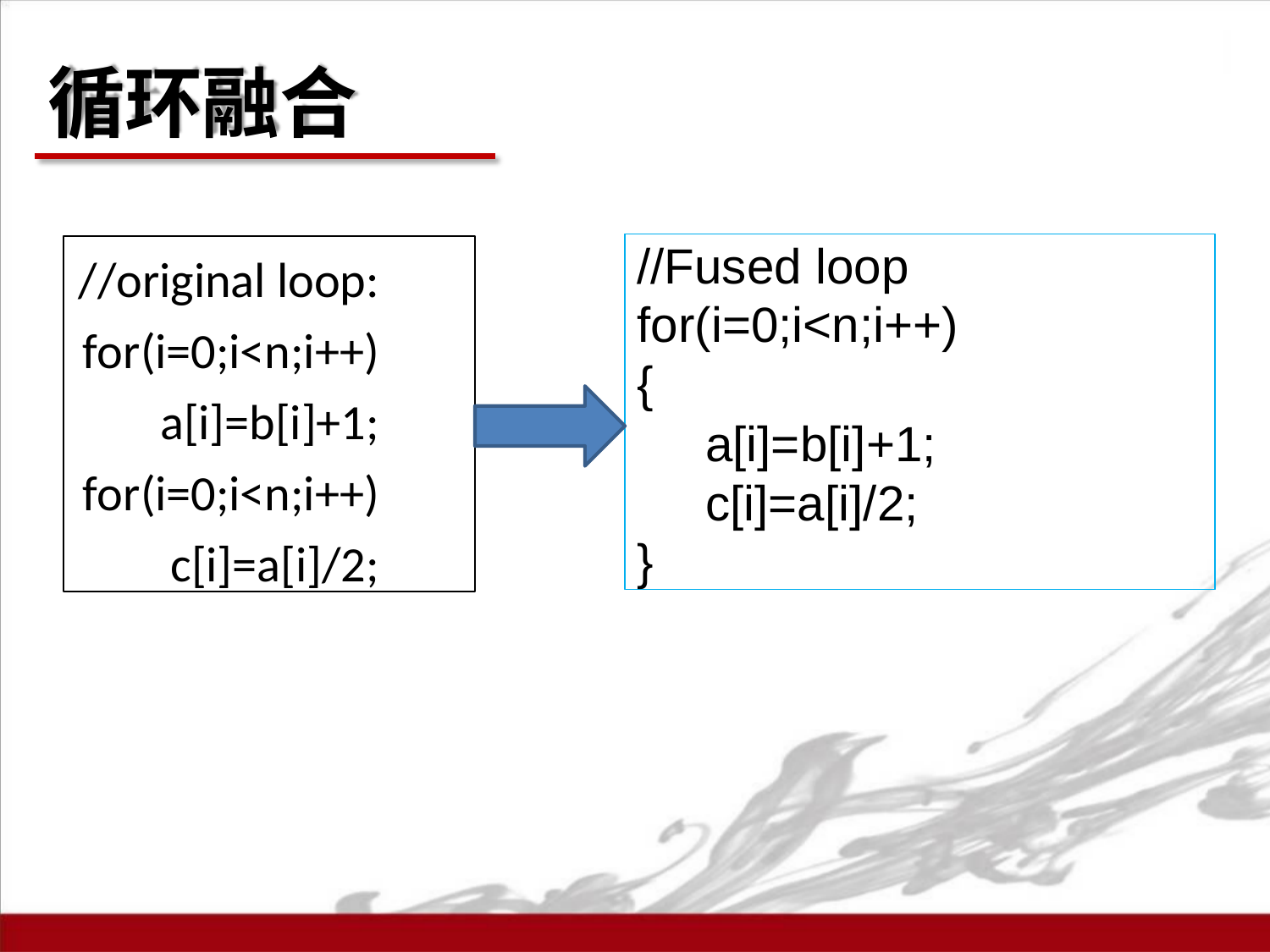

# 循环融合
//Fused loop for(i=0;i<n;i++)
{
a[i]=b[i]+1;
c[i]=a[i]/2;
}
//original loop: for(i=0;i<n;i++) a[i]=b[i]+1; for(i=0;i<n;i++) c[i]=a[i]/2;

70